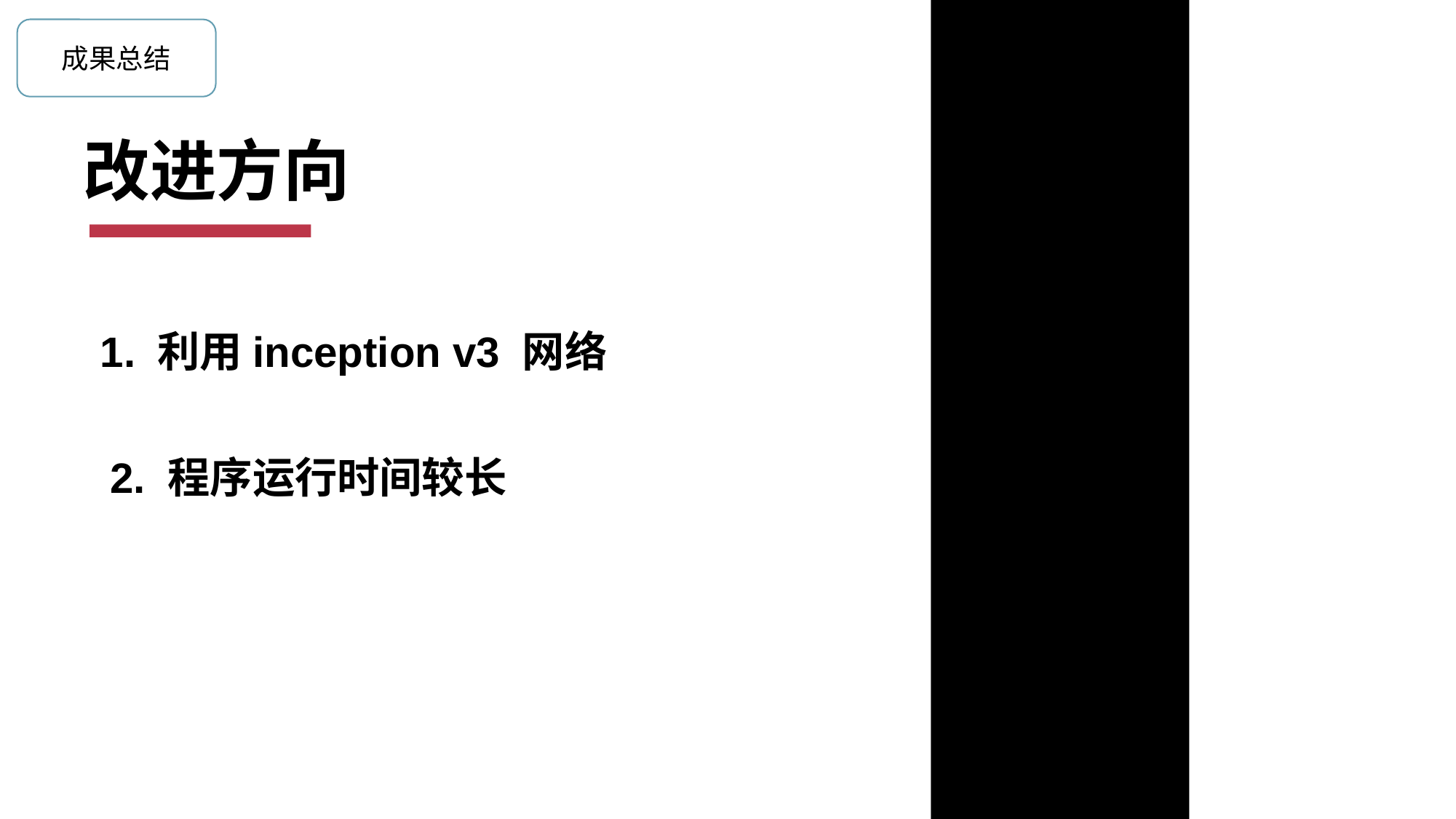

成果总结
改进方向

1. 利用inception v3 网络
2. 程序运行时间较长